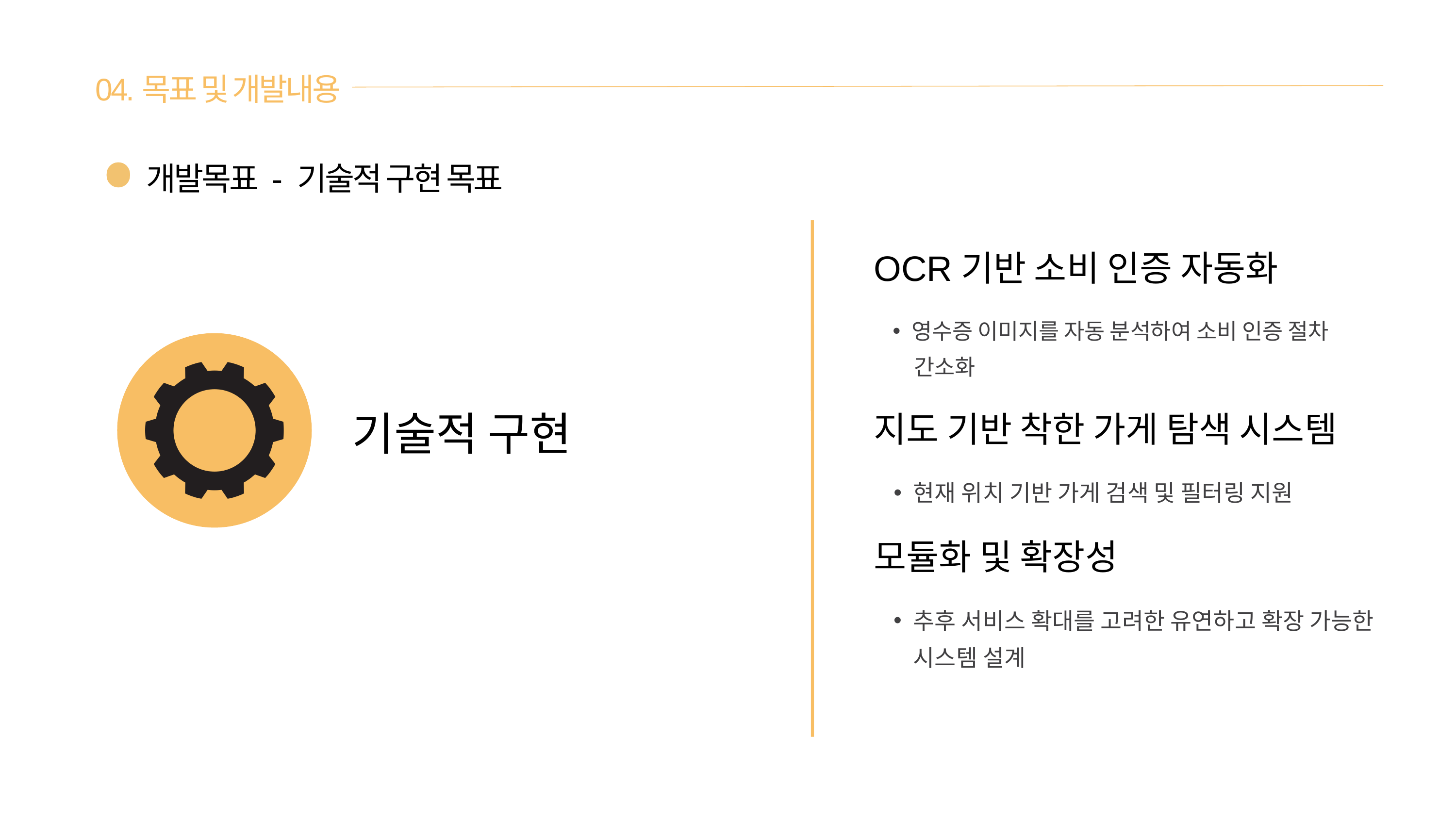

04.목표 및 개발내용

개발목표 - 기술적 구현 목표

OCR기반 소비 인증 자동화
영수증 이미지를 자동 분석하여 소비 인증 절차
       간소화

기술적 구현
지도 기반 착한 가게 탐색 시스템
현재 위치 기반 가게 검색 및 필터링 지원
모듈화 및 확장성
추후 서비스 확대를 고려한 유연하고 확장 가능한 시스템 설계